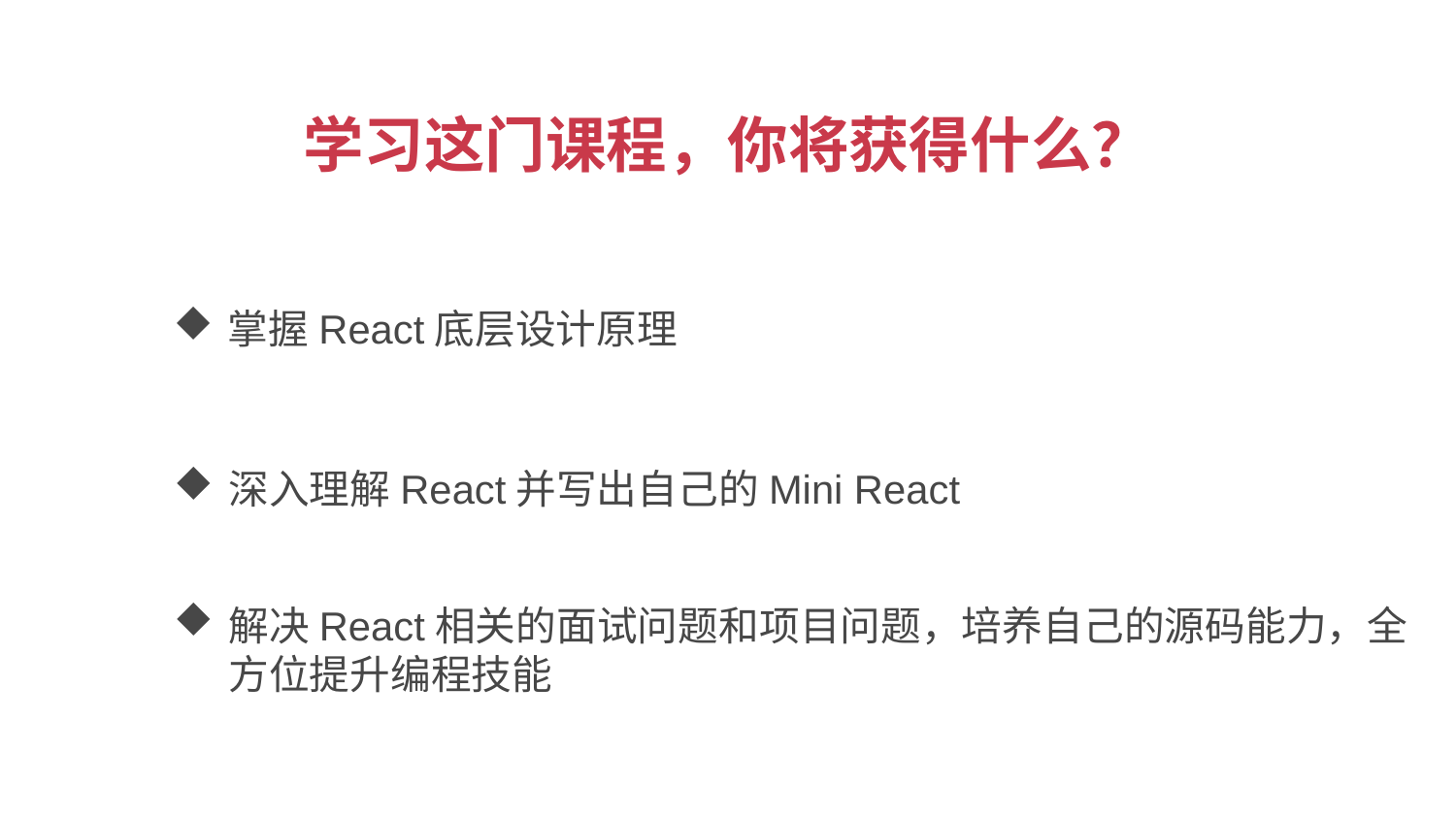

学习这门课程，你将获得什么？
掌握React底层设计原理
深入理解React并写出自己的Mini React

解决React相关的面试问题和项目问题，培养自己的源码能力，全方位提升编程技能